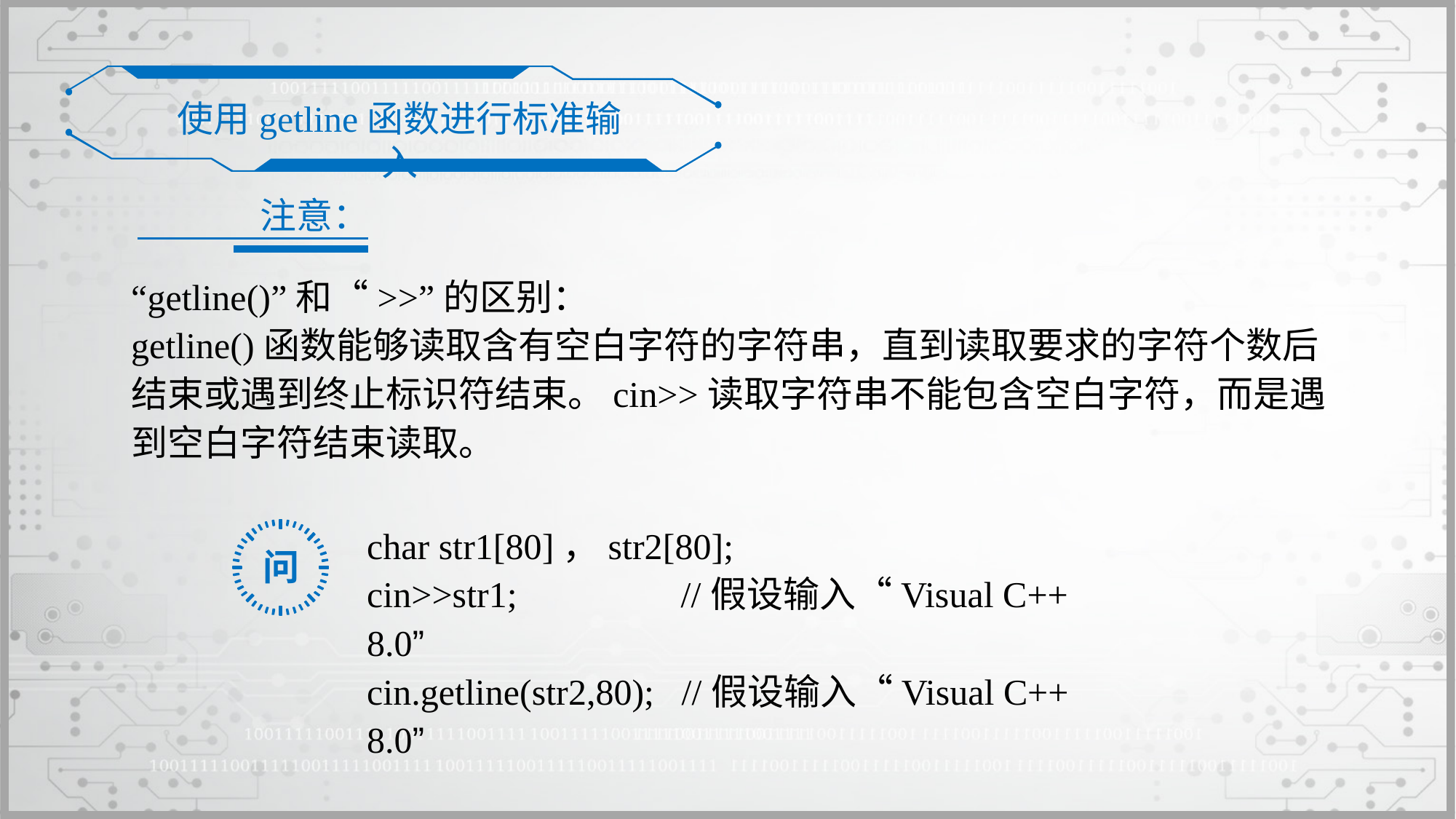

使用getline函数进行标准输入
注意：
“getline()”和“>>”的区别：
getline()函数能够读取含有空白字符的字符串，直到读取要求的字符个数后结束或遇到终止标识符结束。cin>>读取字符串不能包含空白字符，而是遇到空白字符结束读取。
char str1[80]，str2[80];
cin>>str1;                  //假设输入“Visual C++ 8.0”
cin.getline(str2,80);   //假设输入“Visual C++ 8.0”

请问，str1和str2中存储的字符串是相同？

问